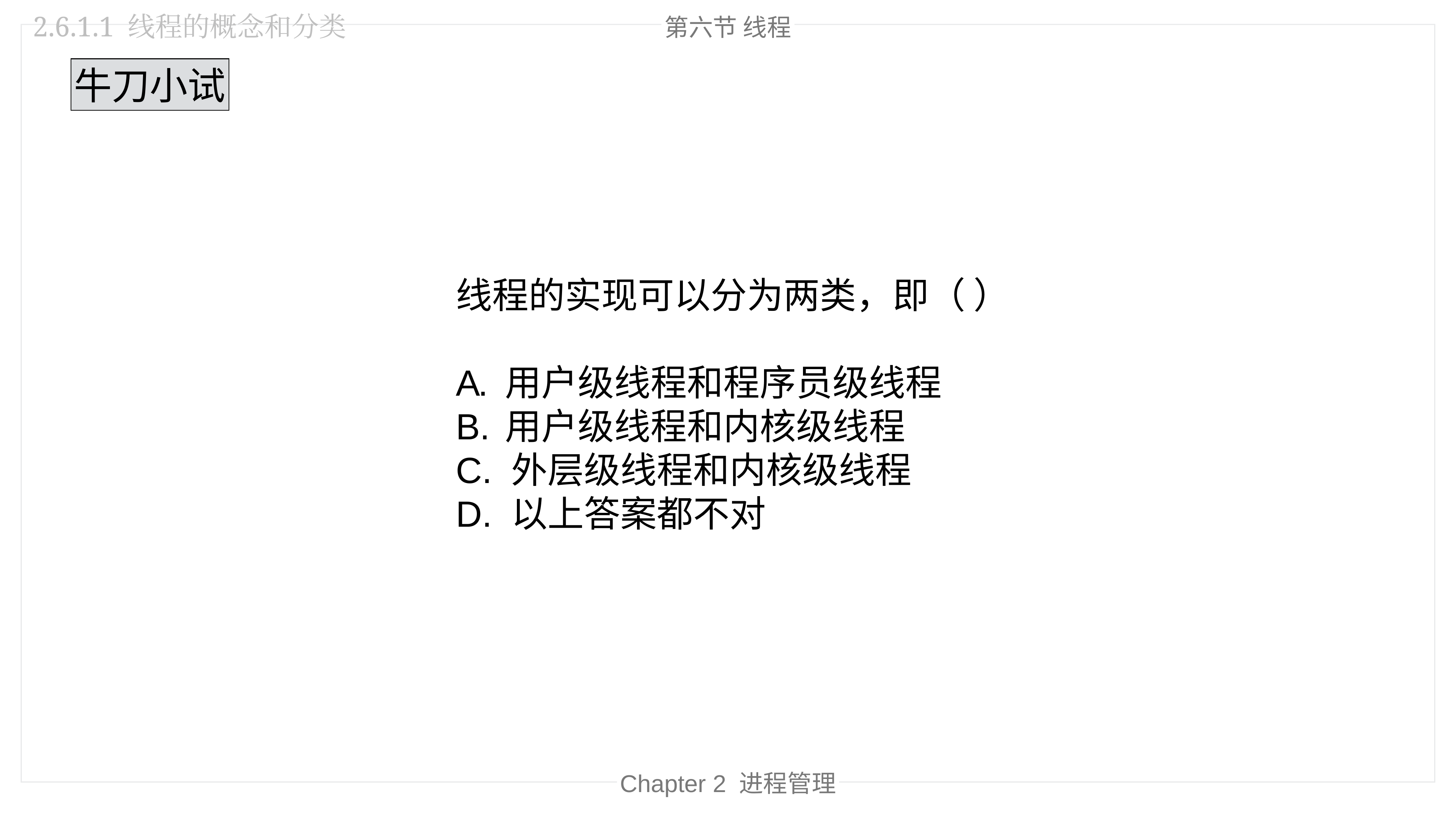

2.6.1.1 线程的概念和分类
第六节 线程
牛刀小试
线程的实现可以分为两类，即（ ）

用户级线程和程序员级线程
用户级线程和内核级线程
C. 外层级线程和内核级线程
D. 以上答案都不对
Chapter 2 进程管理